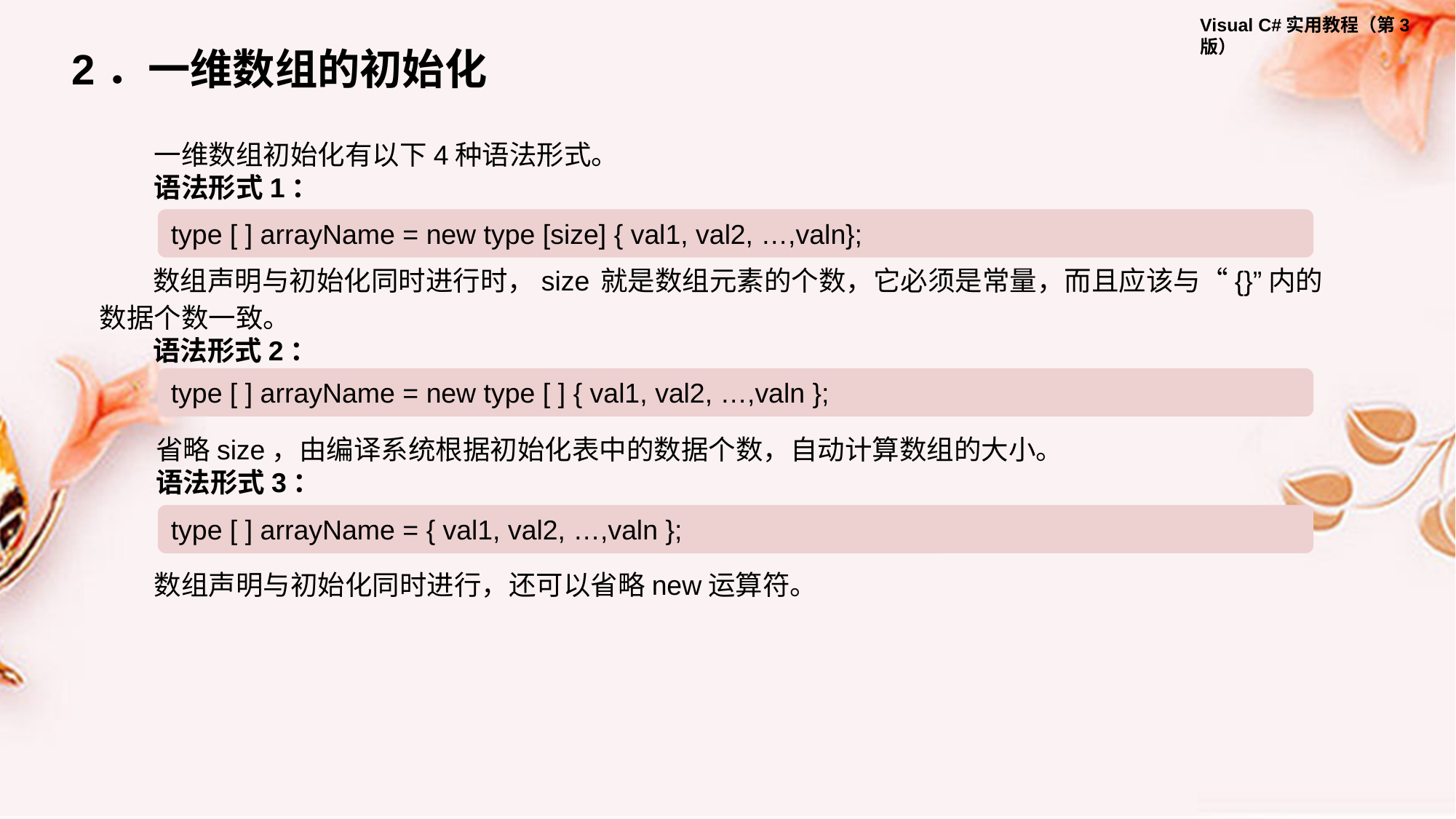

2．一维数组的初始化
一维数组初始化有以下4种语法形式。
语法形式1：
type [ ] arrayName = new type [size] { val1, val2, …,valn};
数组声明与初始化同时进行时，size 就是数组元素的个数，它必须是常量，而且应该与“{}”内的数据个数一致。
语法形式2：
type [ ] arrayName = new type [ ] { val1, val2, …,valn };
省略size，由编译系统根据初始化表中的数据个数，自动计算数组的大小。
语法形式3：
type [ ] arrayName = { val1, val2, …,valn };
数组声明与初始化同时进行，还可以省略new运算符。